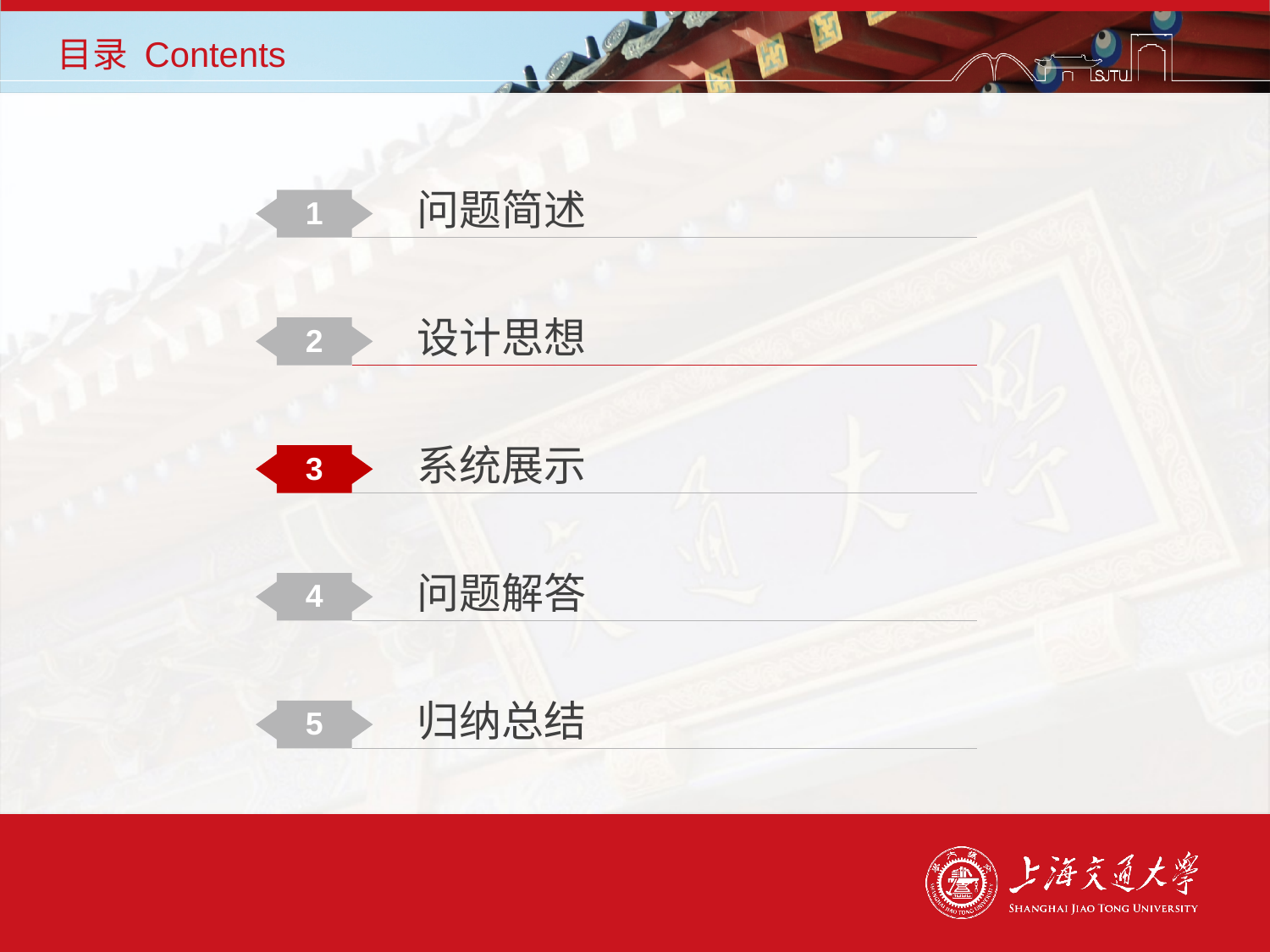

# 目录 Contents
问题简述

1

设计思想
2

系统展示
3

问题解答
4

归纳总结
5